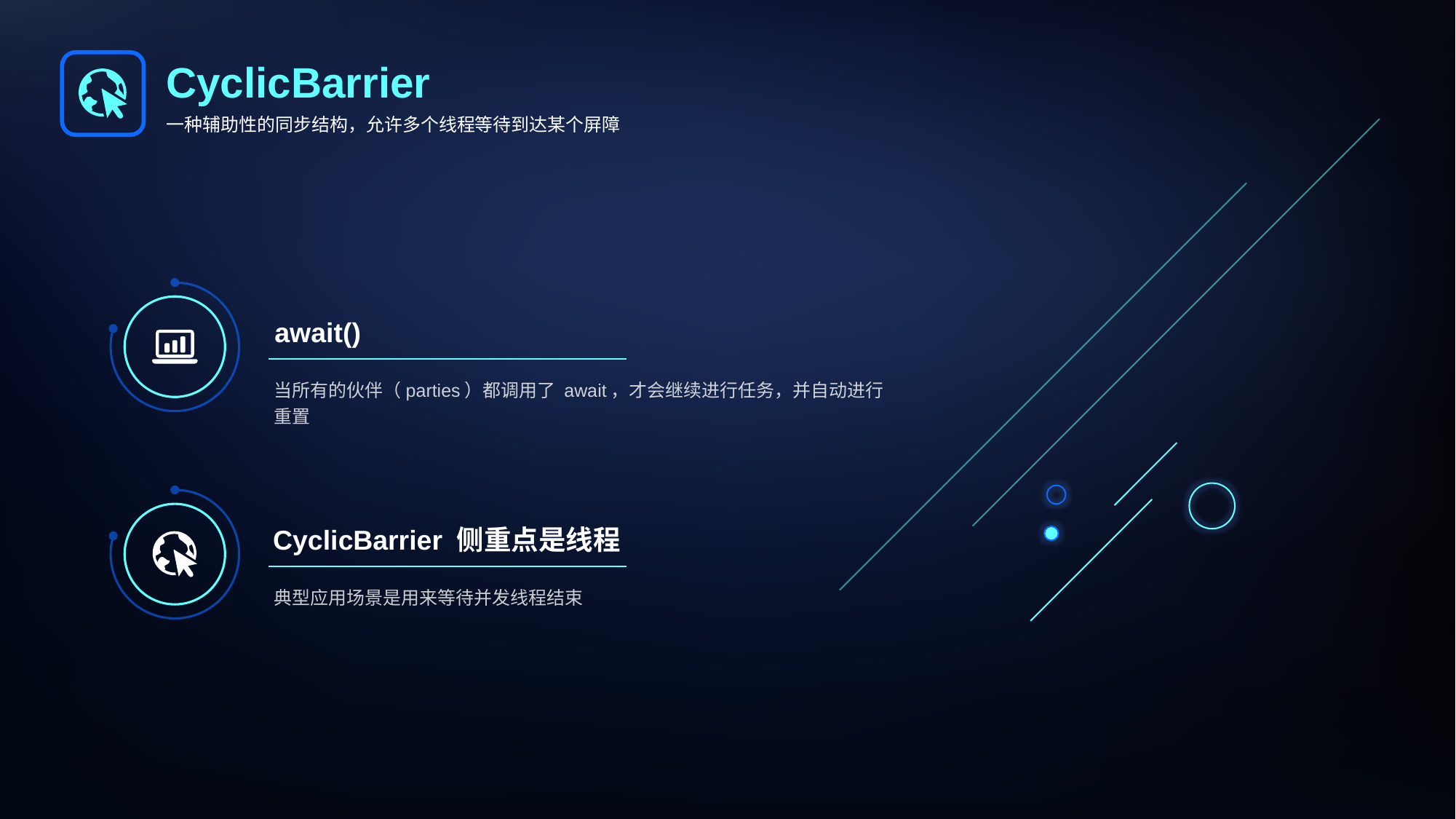

CyclicBarrier
一种辅助性的同步结构，允许多个线程等待到达某个屏障

await()
当所有的伙伴（parties）都调用了 await，才会继续进行任务，并自动进行重置

CyclicBarrier 侧重点是线程
典型应用场景是用来等待并发线程结束